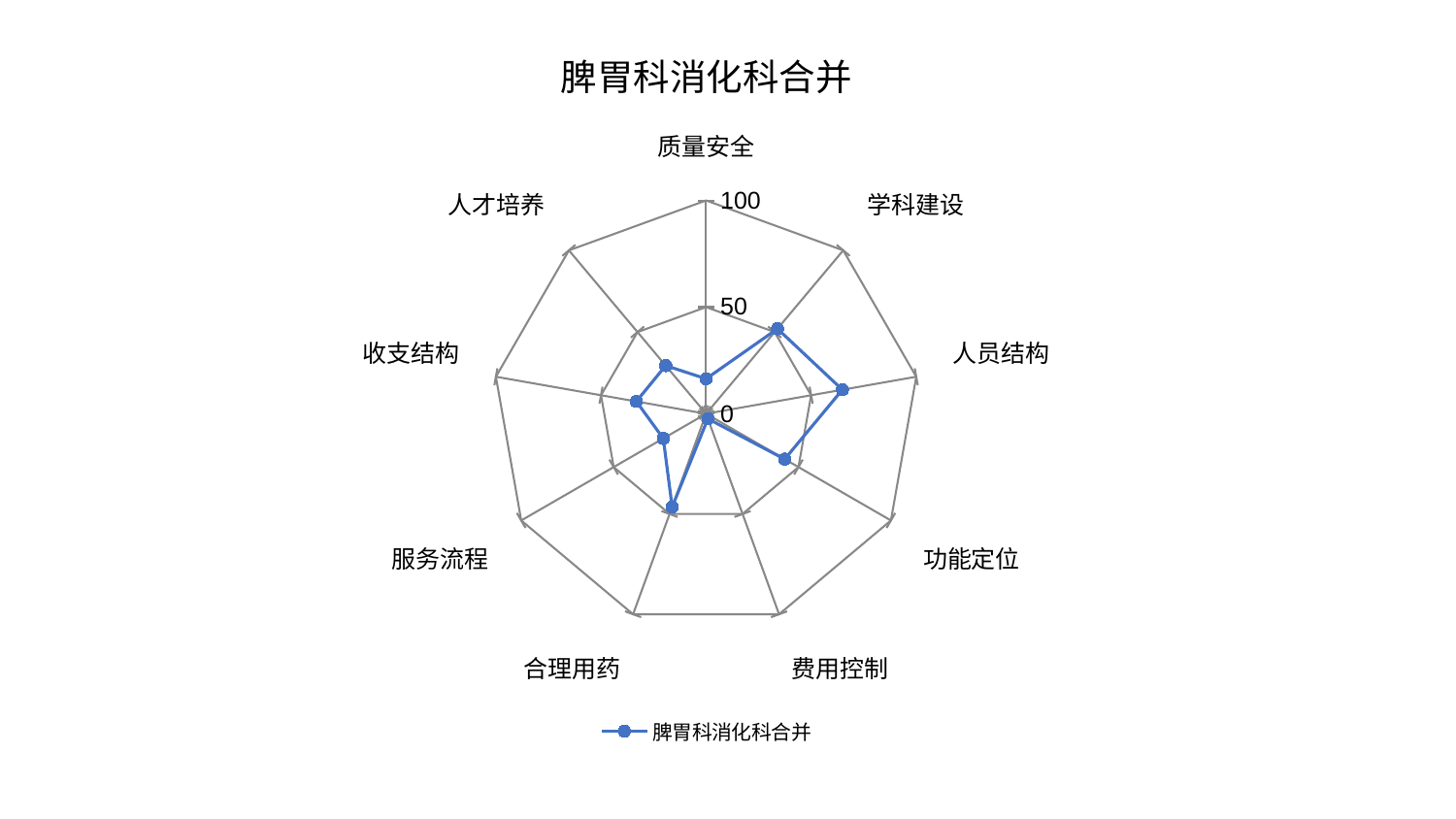

### Chart: 脾胃科消化科合并

| Category | 脾胃科消化科合并 |
|---|---|
| 质量安全 | 16.40507695752127 |
| 学科建设 | 52.04413720525863 |
| 人员结构 | 64.85604498308105 |
| 功能定位 | 42.552188472353706 |
| 费用控制 | 2.475060389587907 |
| 合理用药 | 46.49013737897275 |
| 服务流程 | 23.151709815924796 |
| 收支结构 | 33.1994264090289 |
| 人才培养 | 29.474756235575857 |
75